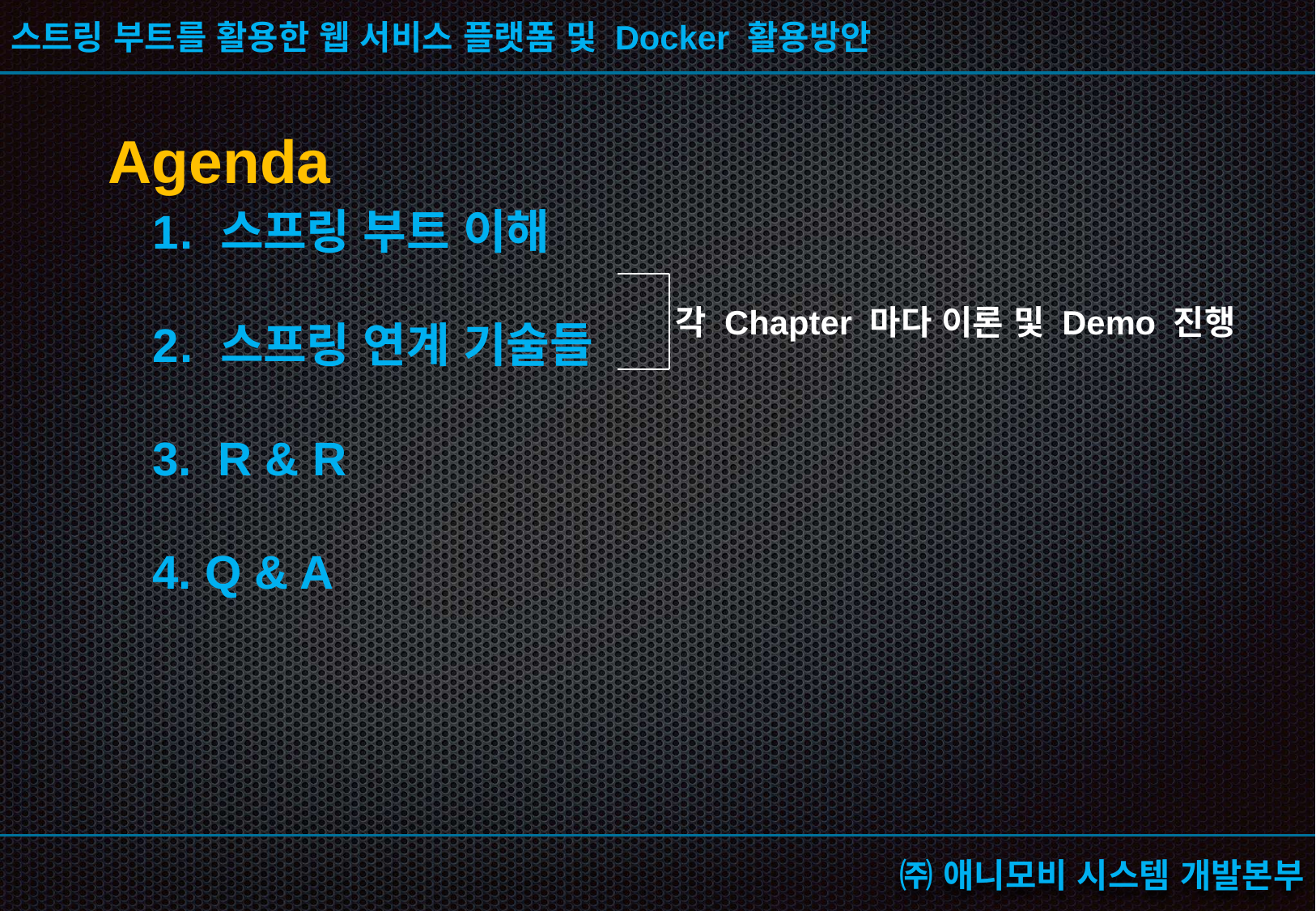

Agenda

 스프링 부트 이해
 스프링 연계 기술들
  R & R
 Q & A
각 Chapter 마다 이론 및 Demo 진행